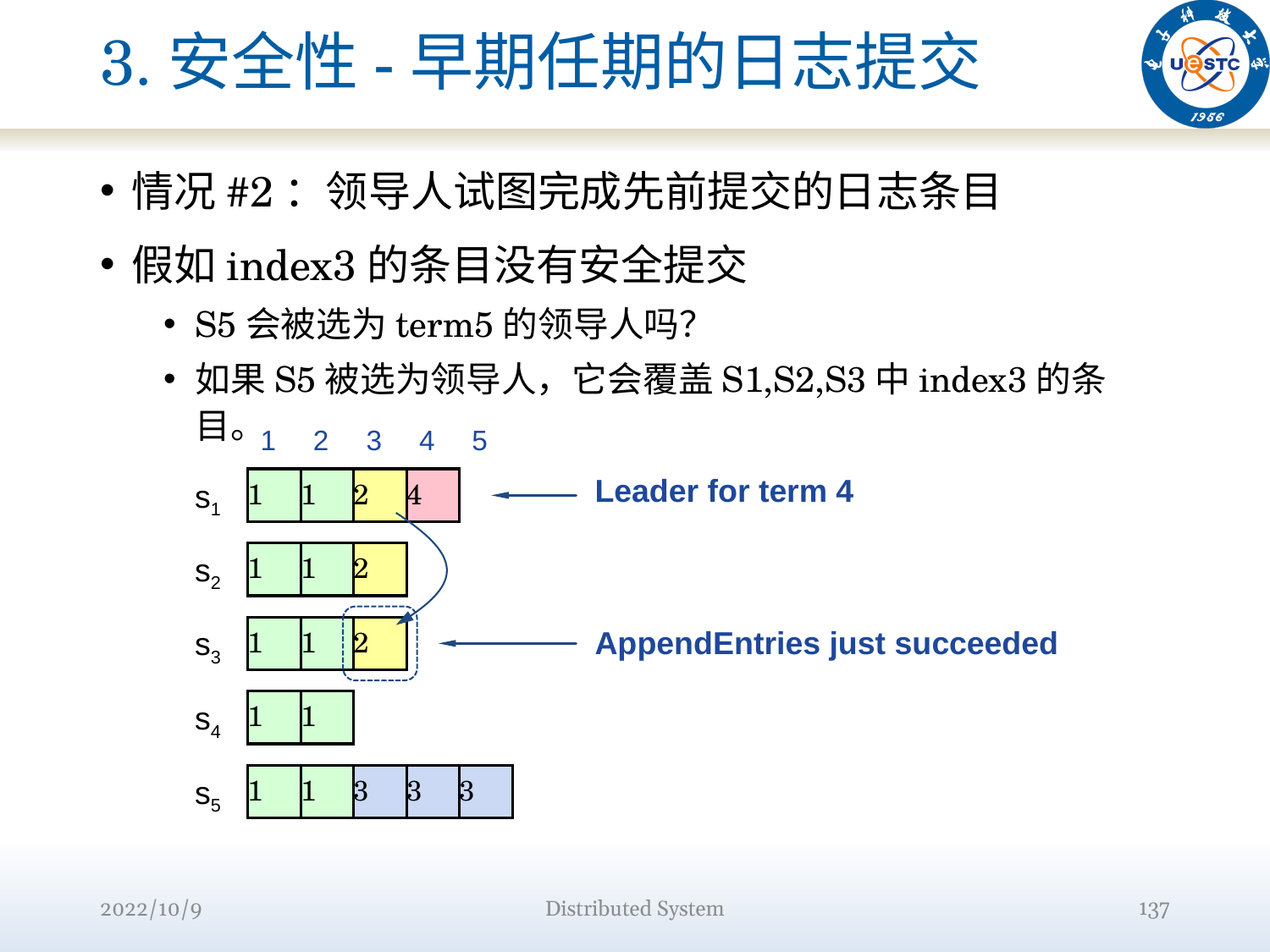

# 3.安全性-早期任期的日志提交
情况#2：领导人试图完成先前提交的日志条目
假如index3的条目没有安全提交
S5会被选为term5的领导人吗？
如果S5被选为领导人，它会覆盖S1,S2,S3中index3的条目。
1
2
3
4
5
1
1
2
4
Leader for term 4

AppendEntries just succeeded
s1
1
1
2
s2
1
1
2
s3
1
1
s4
1
1
3
3
3
s5
2022/10/9
Distributed System
137